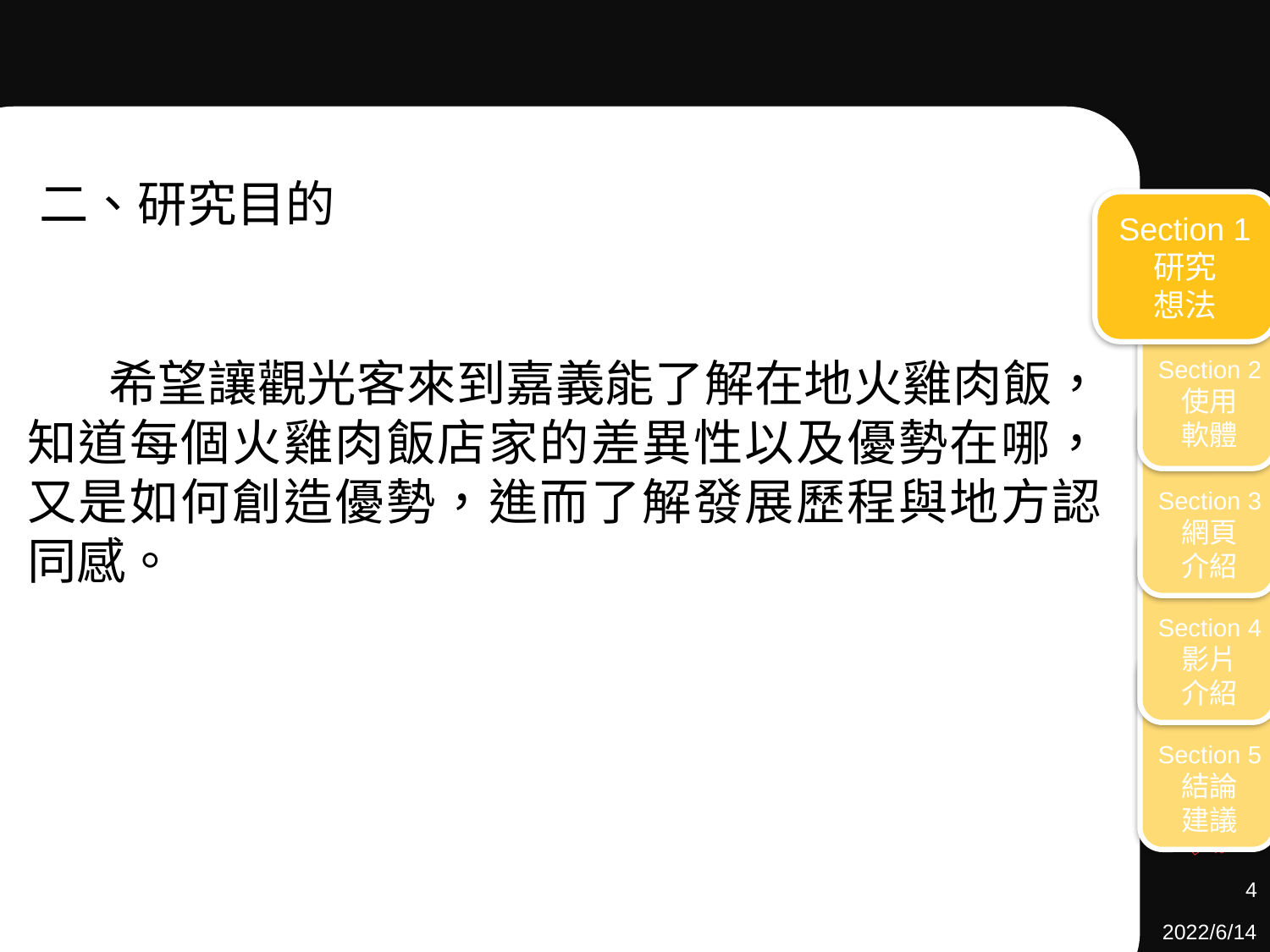

二、研究目的
      希望讓觀光客來到嘉義能了解在地火雞肉飯，知道每個火雞肉飯店家的差異性以及優勢在哪，又是如何創造優勢，進而了解發展歷程與地方認同感。
4
2022/6/14